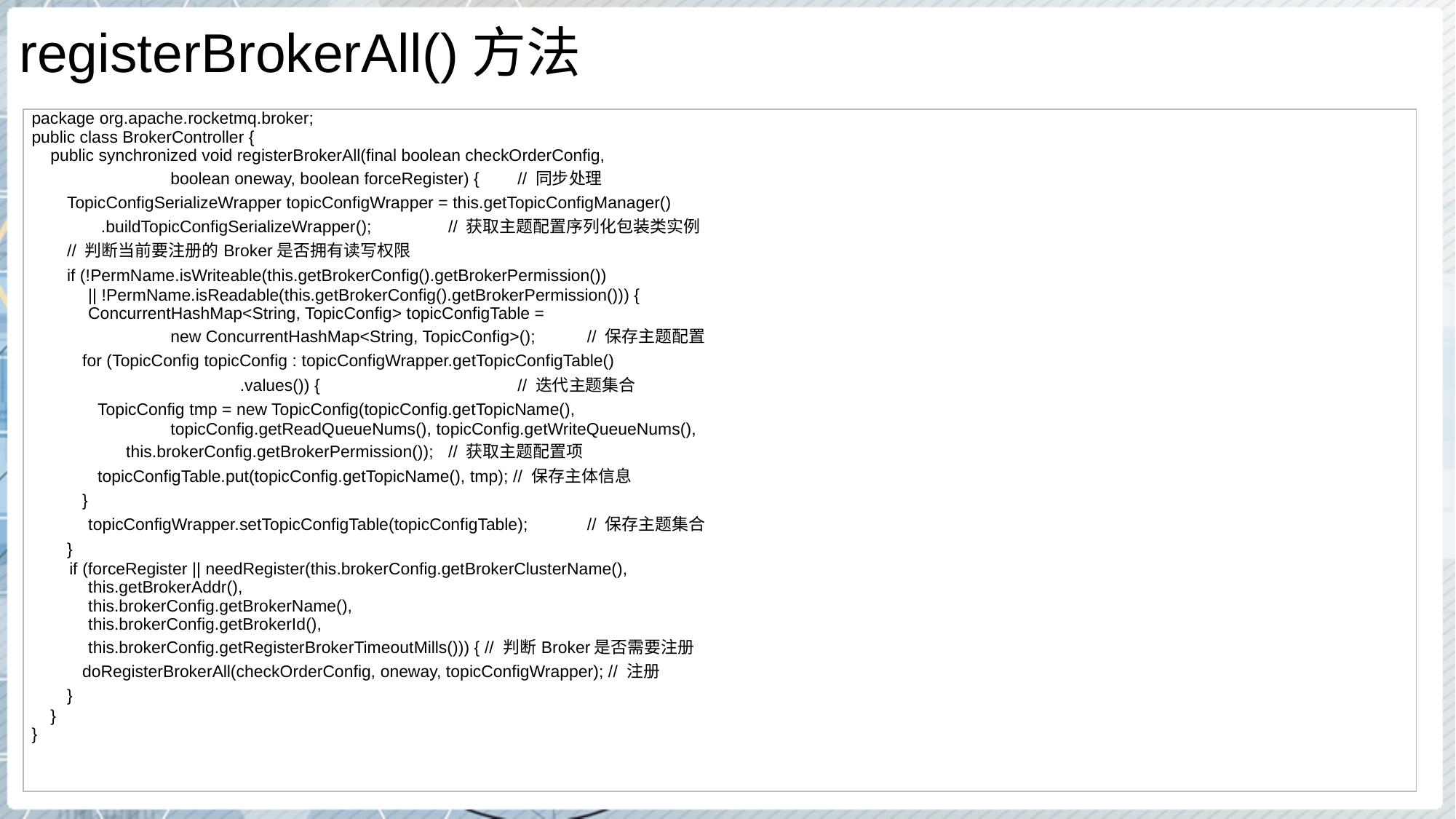

# registerBrokerAll()方法
| package org.apache.rocketmq.broker; public class BrokerController { public synchronized void registerBrokerAll(final boolean checkOrderConfig, boolean oneway, boolean forceRegister) { // 同步处理 TopicConfigSerializeWrapper topicConfigWrapper = this.getTopicConfigManager() .buildTopicConfigSerializeWrapper(); // 获取主题配置序列化包装类实例 // 判断当前要注册的Broker是否拥有读写权限 if (!PermName.isWriteable(this.getBrokerConfig().getBrokerPermission()) || !PermName.isReadable(this.getBrokerConfig().getBrokerPermission())) { ConcurrentHashMap<String, TopicConfig> topicConfigTable = new ConcurrentHashMap<String, TopicConfig>(); // 保存主题配置 for (TopicConfig topicConfig : topicConfigWrapper.getTopicConfigTable() .values()) { // 迭代主题集合 TopicConfig tmp = new TopicConfig(topicConfig.getTopicName(), topicConfig.getReadQueueNums(), topicConfig.getWriteQueueNums(), this.brokerConfig.getBrokerPermission()); // 获取主题配置项 topicConfigTable.put(topicConfig.getTopicName(), tmp); // 保存主体信息 } topicConfigWrapper.setTopicConfigTable(topicConfigTable); // 保存主题集合 } if (forceRegister || needRegister(this.brokerConfig.getBrokerClusterName(), this.getBrokerAddr(), this.brokerConfig.getBrokerName(), this.brokerConfig.getBrokerId(), this.brokerConfig.getRegisterBrokerTimeoutMills())) { // 判断Broker是否需要注册 doRegisterBrokerAll(checkOrderConfig, oneway, topicConfigWrapper); // 注册 } } } |
| --- |